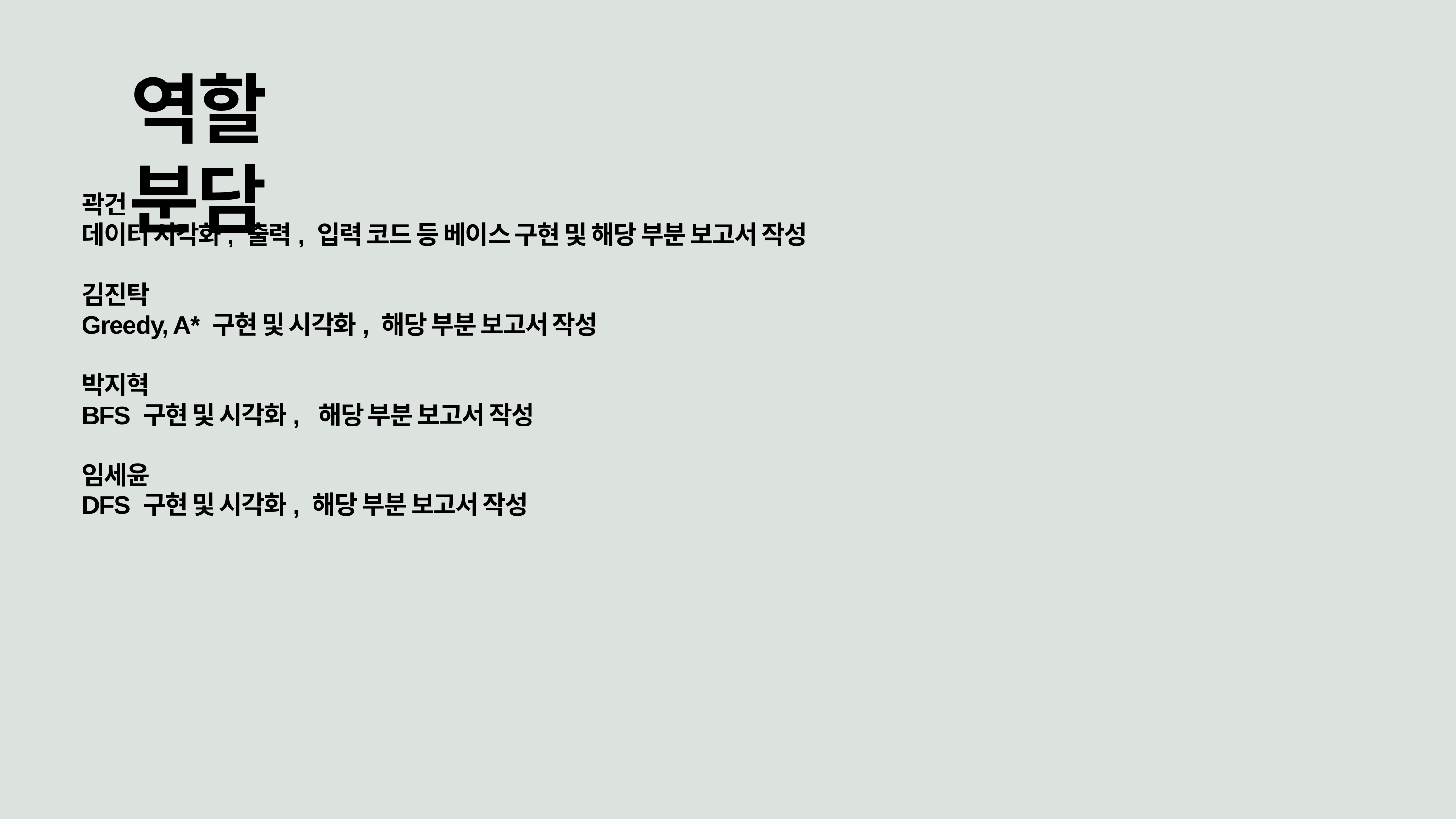

역할 분담
곽건
데이터 시각화, 출력, 입력 코드 등 베이스 구현 및 해당 부분 보고서 작성

김진탁
Greedy, A* 구현 및 시각화, 해당 부분 보고서 작성

박지혁
BFS 구현 및 시각화,  해당 부분 보고서 작성

임세윤
DFS 구현 및 시각화, 해당 부분 보고서 작성